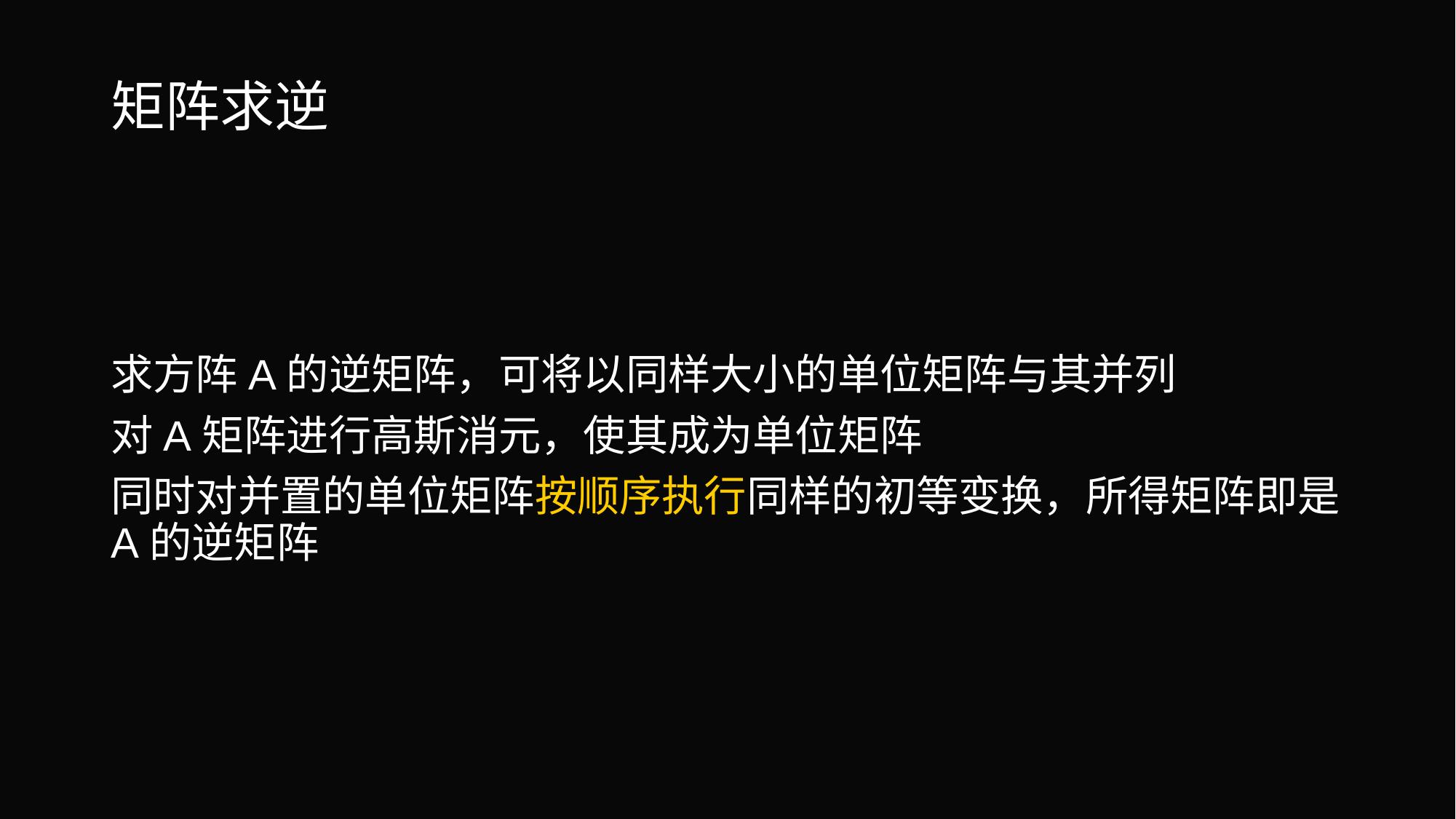

# 矩阵求逆
求方阵A的逆矩阵，可将以同样大小的单位矩阵与其并列
对A矩阵进行高斯消元，使其成为单位矩阵
同时对并置的单位矩阵按顺序执行同样的初等变换，所得矩阵即是A的逆矩阵